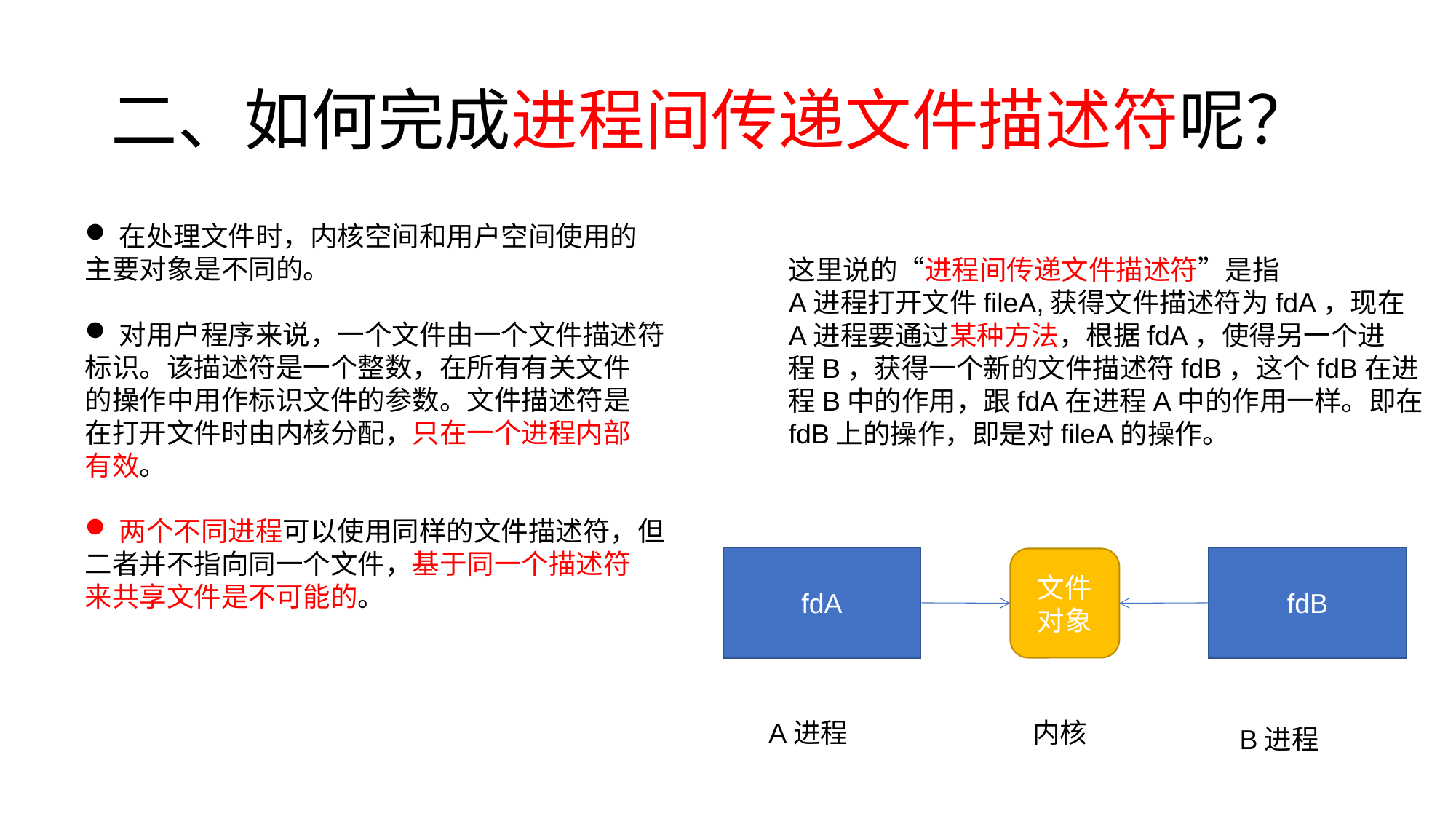

# 二、如何完成进程间传递文件描述符呢？
在处理文件时，内核空间和用户空间使用的
主要对象是不同的。

对用户程序来说，一个文件由一个文件描述符
标识。该描述符是一个整数，在所有有关文件
的操作中用作标识文件的参数。文件描述符是
在打开文件时由内核分配，只在一个进程内部
有效。

两个不同进程可以使用同样的文件描述符，但
二者并不指向同一个文件，基于同一个描述符
来共享文件是不可能的。
这里说的“进程间传递文件描述符”是指
A进程打开文件fileA,获得文件描述符为fdA，现在
A进程要通过某种方法，根据fdA，使得另一个进
程B，获得一个新的文件描述符fdB，这个fdB在进
程B中的作用，跟fdA在进程A中的作用一样。即在
fdB上的操作，即是对fileA的操作。
fdA
fdB
文件对象
A进程
内核
B进程